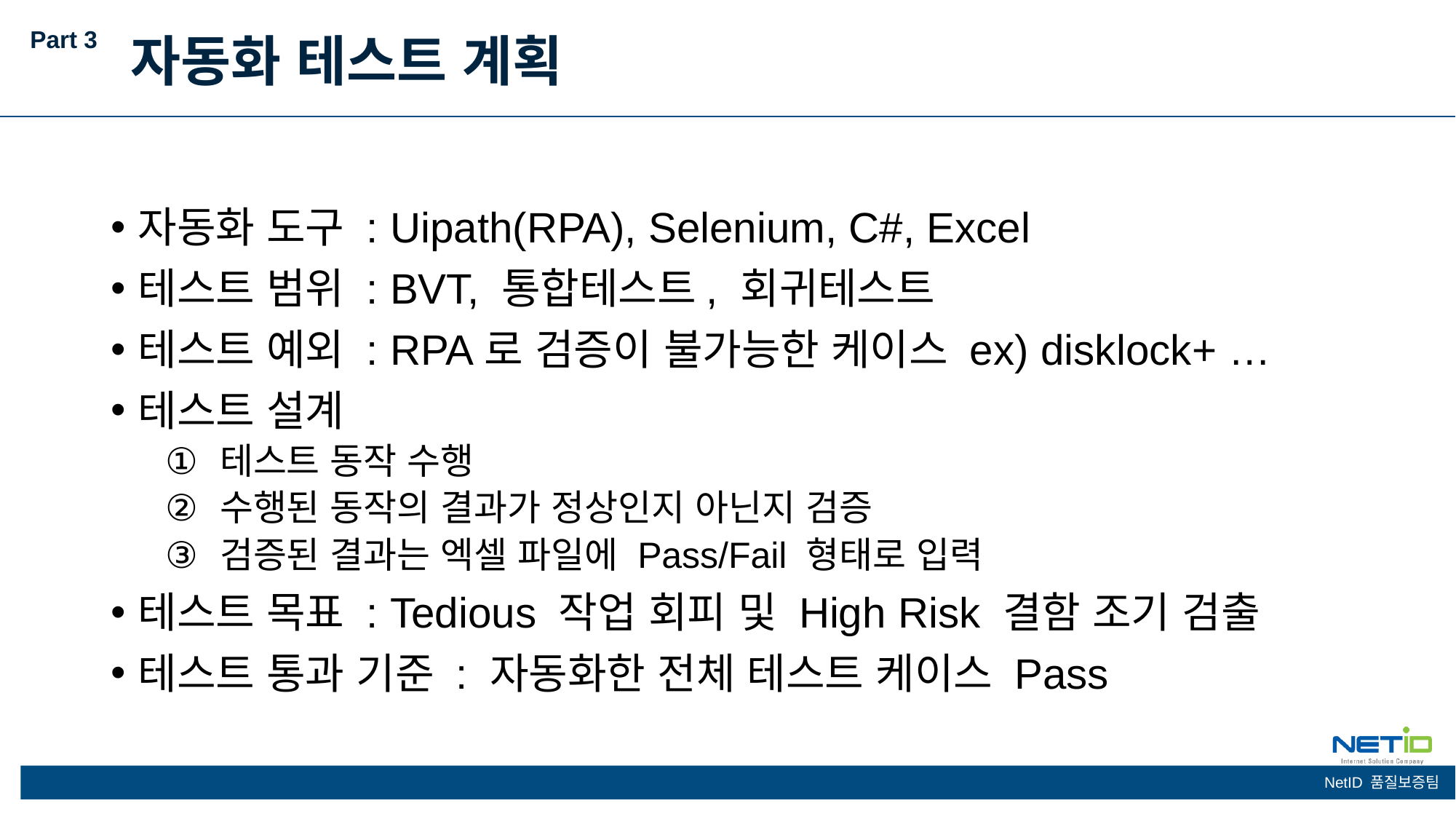

Part 3
자동화 테스트 계획

자동화 도구 : Uipath(RPA), Selenium, C#, Excel
테스트 범위 : BVT, 통합테스트, 회귀테스트
테스트 예외 : RPA로 검증이 불가능한 케이스 ex) disklock+ …
테스트 설계
테스트 동작 수행
수행된 동작의 결과가 정상인지 아닌지 검증
검증된 결과는 엑셀 파일에 Pass/Fail 형태로 입력
테스트 목표 : Tedious 작업 회피 및 High Risk 결함 조기 검출
테스트 통과 기준 : 자동화한 전체 테스트 케이스 Pass